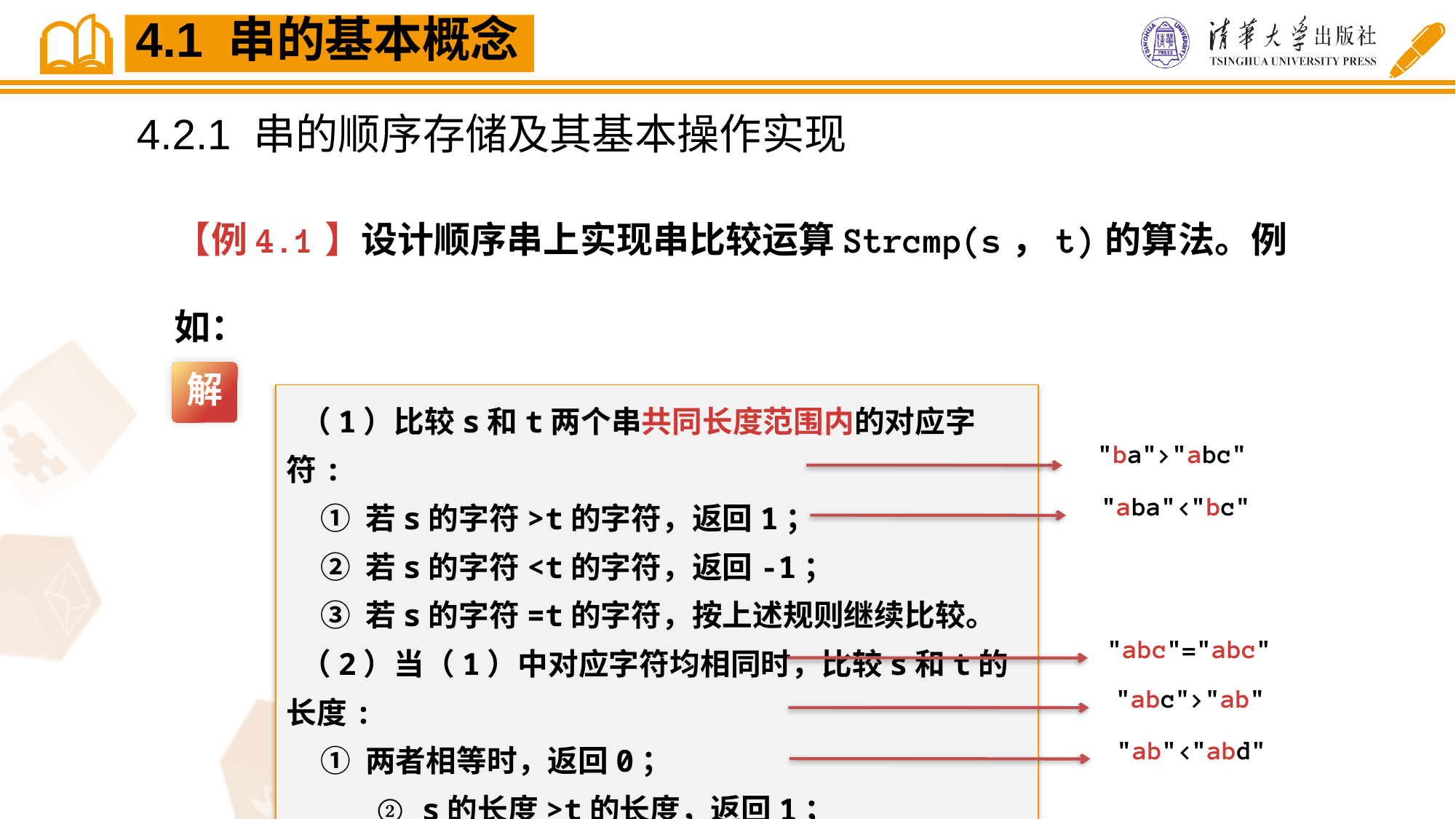

4.1 串的基本概念
4.2.1 串的顺序存储及其基本操作实现
【例4.1】设计顺序串上实现串比较运算Strcmp(s，t)的算法。例如：
      "ab" < "abcd"     "abcd" < "abd"
解
 （1）比较s和t两个串共同长度范围内的对应字符:
     ① 若s的字符>t的字符，返回1；
     ② 若s的字符<t的字符，返回-1；
     ③ 若s的字符=t的字符，按上述规则继续比较。
 （2）当（1）中对应字符均相同时，比较s和t的长度:
     ① 两者相等时，返回0；
     ② s的长度>t的长度，返回1；
     ③ s的长度<t的长度，返回-1。
"ba">"abc"
"aba"<"bc"
"abc"="abc"
"abc">"ab"
"ab"<"abd"